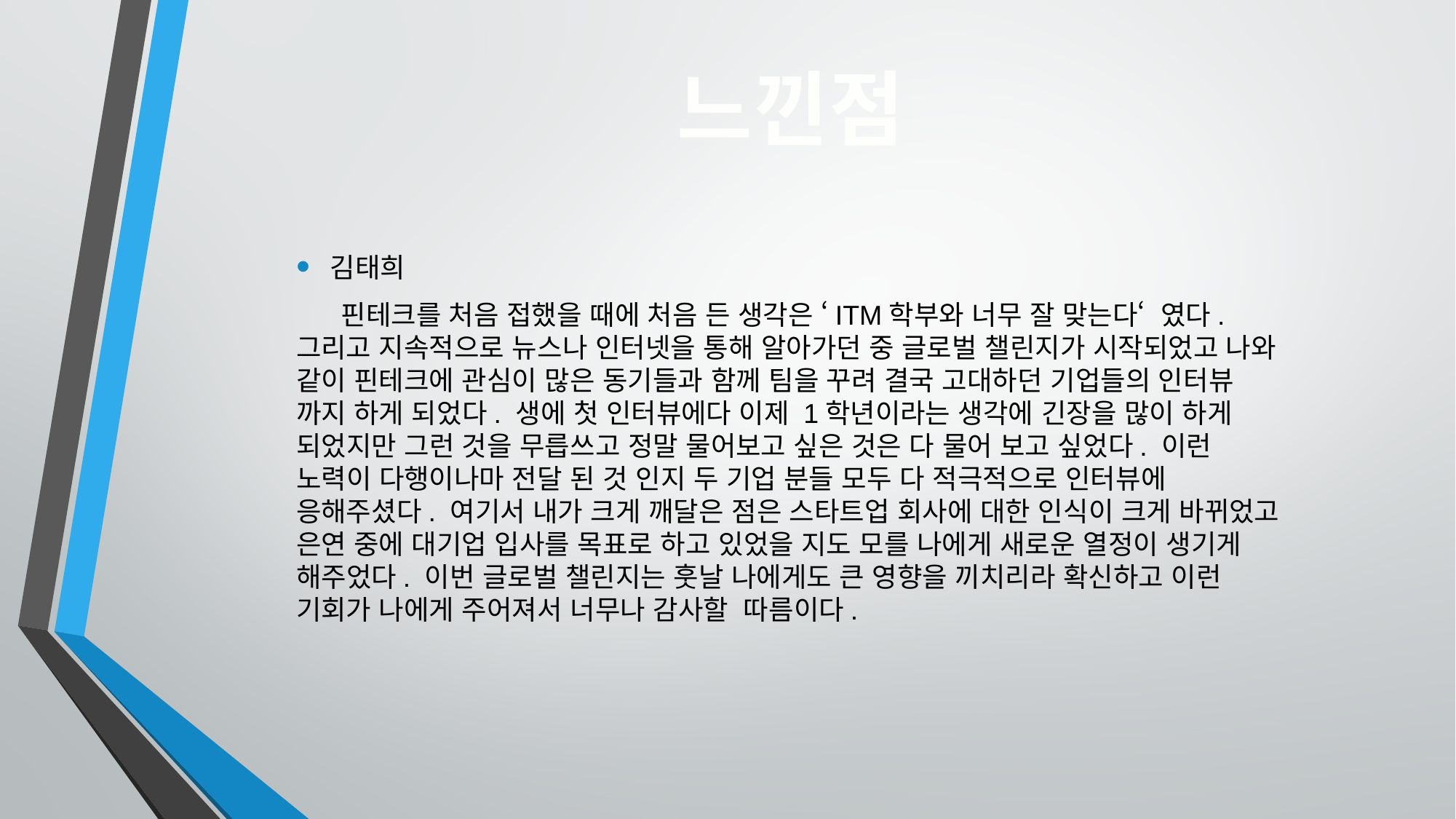

느낀점
김태희
     핀테크를 처음 접했을 때에 처음 든 생각은 ‘ITM학부와 너무 잘 맞는다‘  였다. 그리고 지속적으로 뉴스나 인터넷을 통해 알아가던 중 글로벌 챌린지가 시작되었고 나와 같이 핀테크에 관심이 많은 동기들과 함께 팀을 꾸려 결국 고대하던 기업들의 인터뷰 까지 하게 되었다. 생에 첫 인터뷰에다 이제 1학년이라는 생각에 긴장을 많이 하게 되었지만 그런 것을 무릅쓰고 정말 물어보고 싶은 것은 다 물어 보고 싶었다. 이런 노력이 다행이나마 전달 된 것 인지 두 기업 분들 모두 다 적극적으로 인터뷰에 응해주셨다. 여기서 내가 크게 깨달은 점은 스타트업 회사에 대한 인식이 크게 바뀌었고 은연 중에 대기업 입사를 목표로 하고 있었을 지도 모를 나에게 새로운 열정이 생기게 해주었다. 이번 글로벌 챌린지는 훗날 나에게도 큰 영향을 끼치리라 확신하고 이런 기회가 나에게 주어져서 너무나 감사할  따름이다.